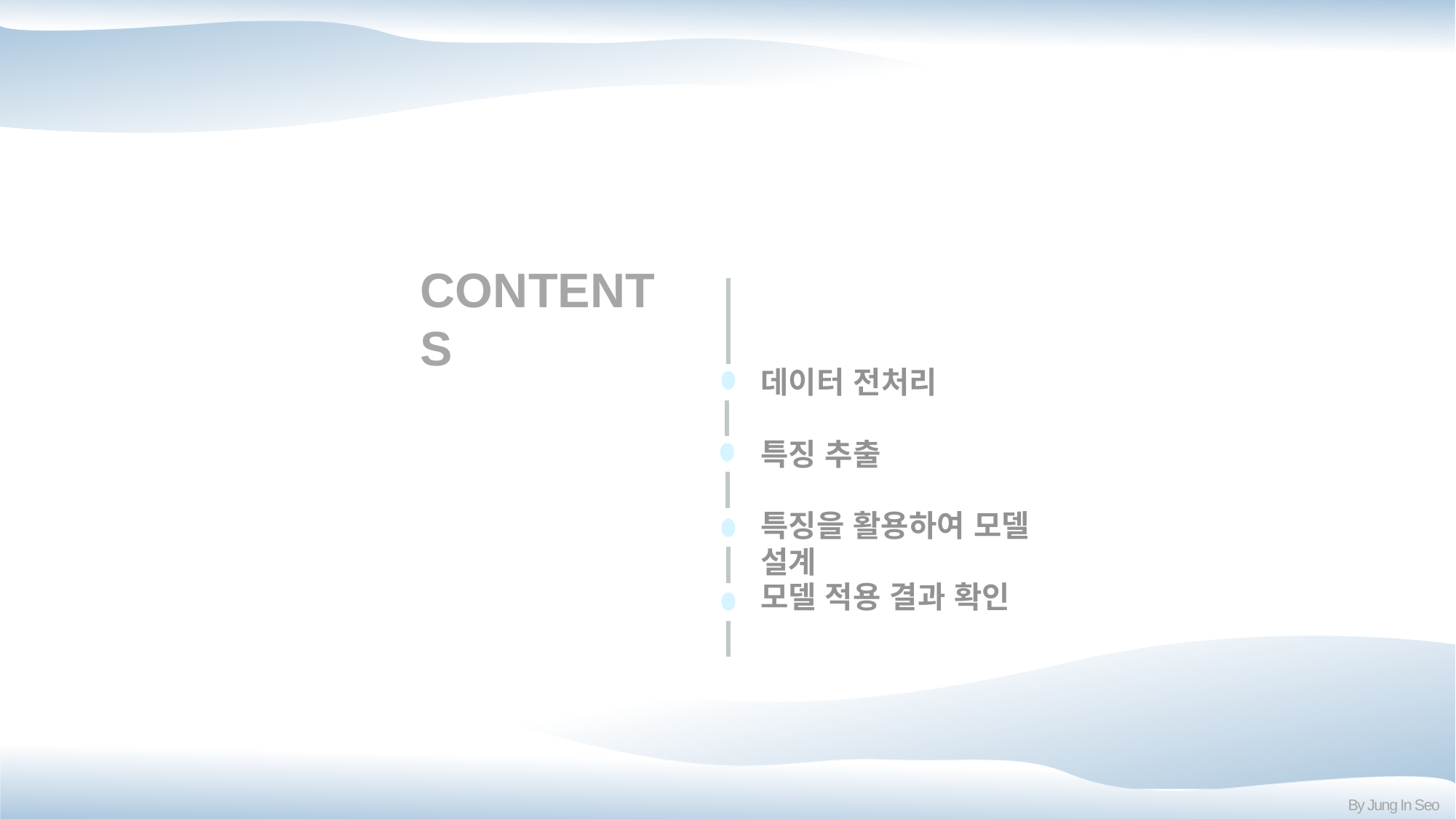

CONTENTS
데이터 전처리

특징 추출

특징을 활용하여 모델 설계

모델 적용 결과 확인